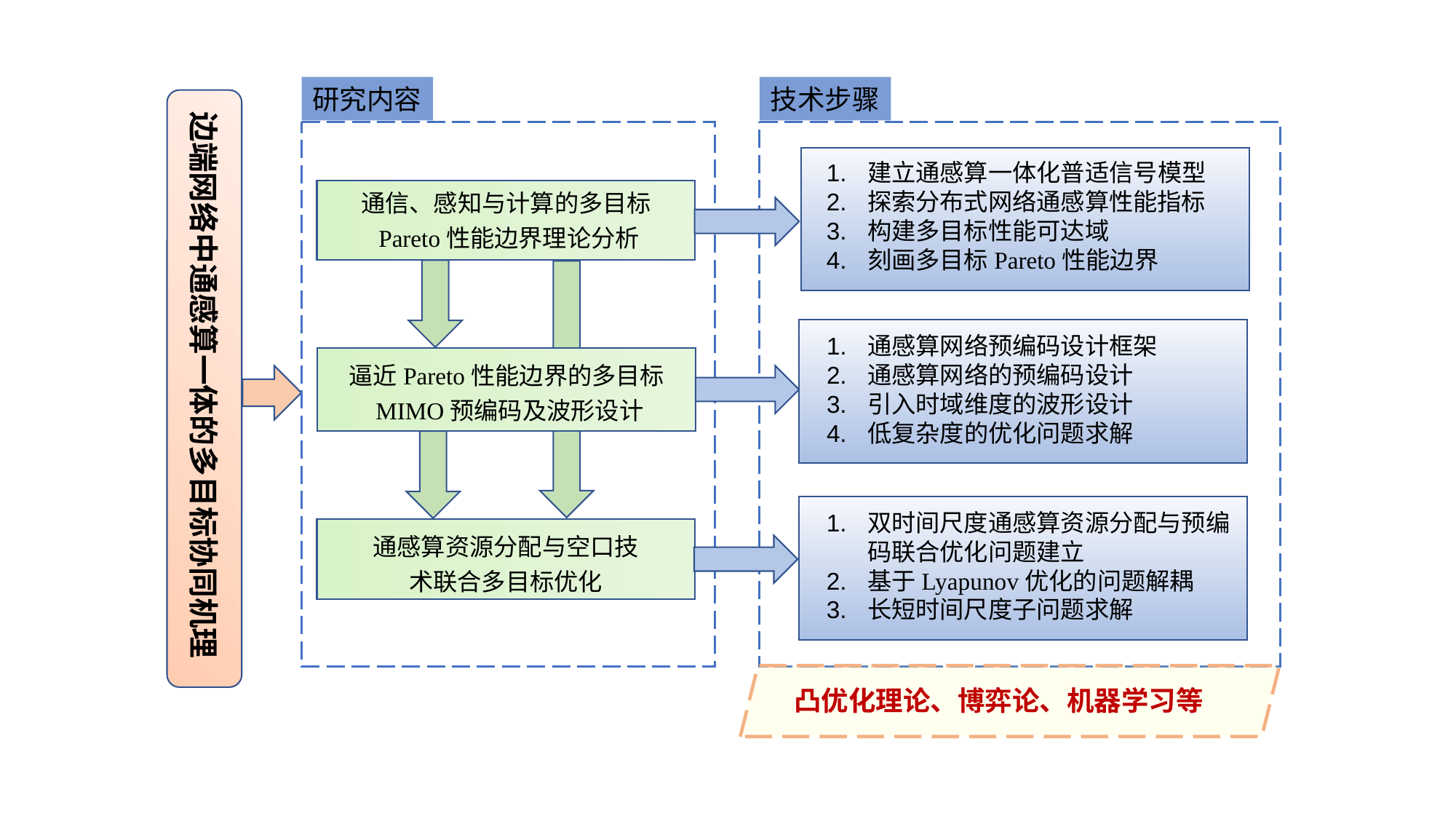

研究内容
技术步骤

边端网络中通感算一体的多目标协同机理

建立通感算一体化普适信号模型
探索分布式网络通感算性能指标
构建多目标性能可达域
刻画多目标Pareto性能边界
通信、感知与计算的多目标Pareto性能边界理论分析

通感算网络预编码设计框架
通感算网络的预编码设计
引入时域维度的波形设计
低复杂度的优化问题求解

逼近Pareto性能边界的多目标MIMO预编码及波形设计

双时间尺度通感算资源分配与预编码联合优化问题建立
基于Lyapunov优化的问题解耦
长短时间尺度子问题求解

通感算资源分配与空口技术联合多目标优化

凸优化理论、博弈论、机器学习等